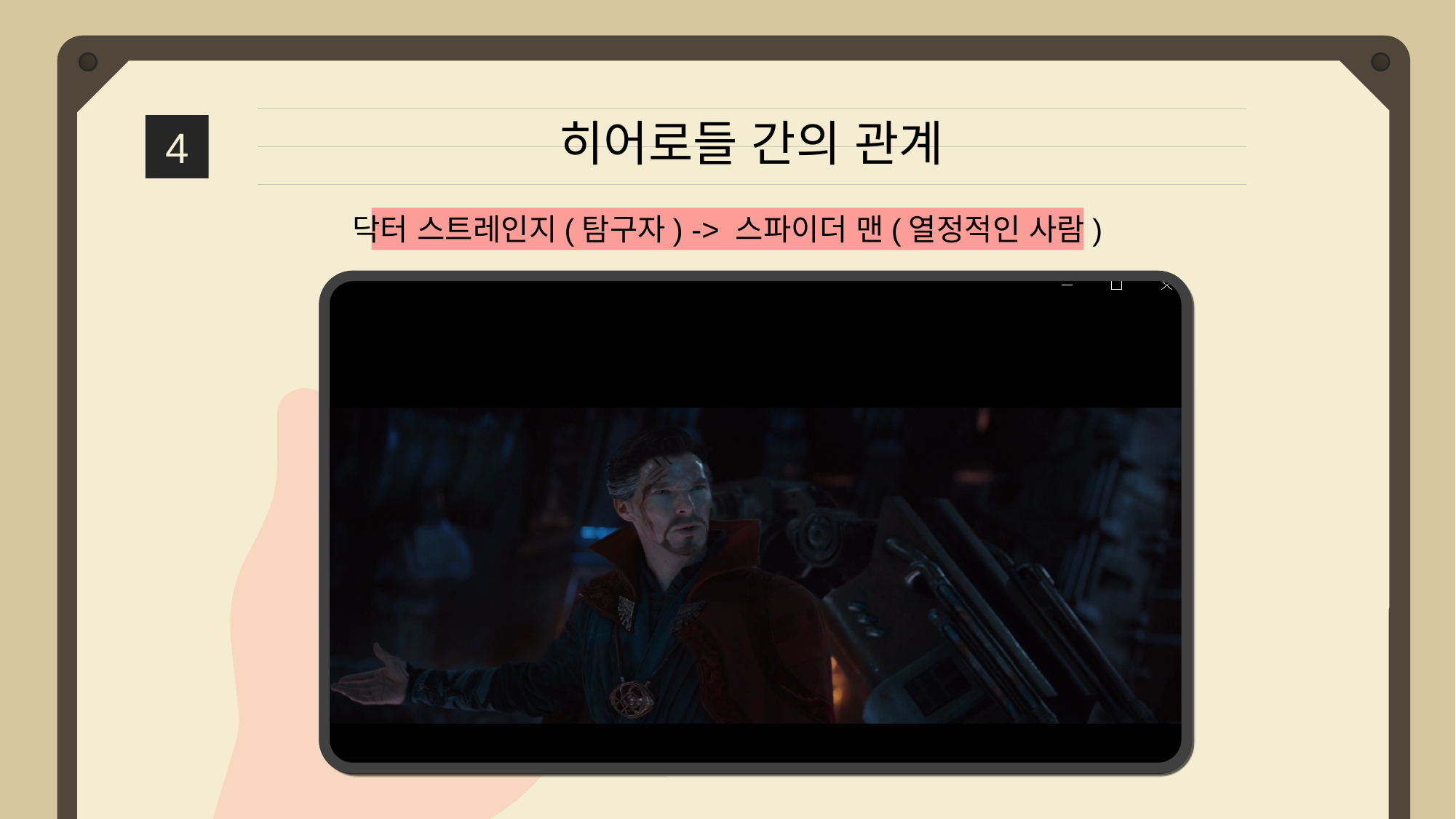

히어로들 간의 관계
4
닥터 스트레인지(탐구자) -> 스파이더 맨(열정적인 사람)